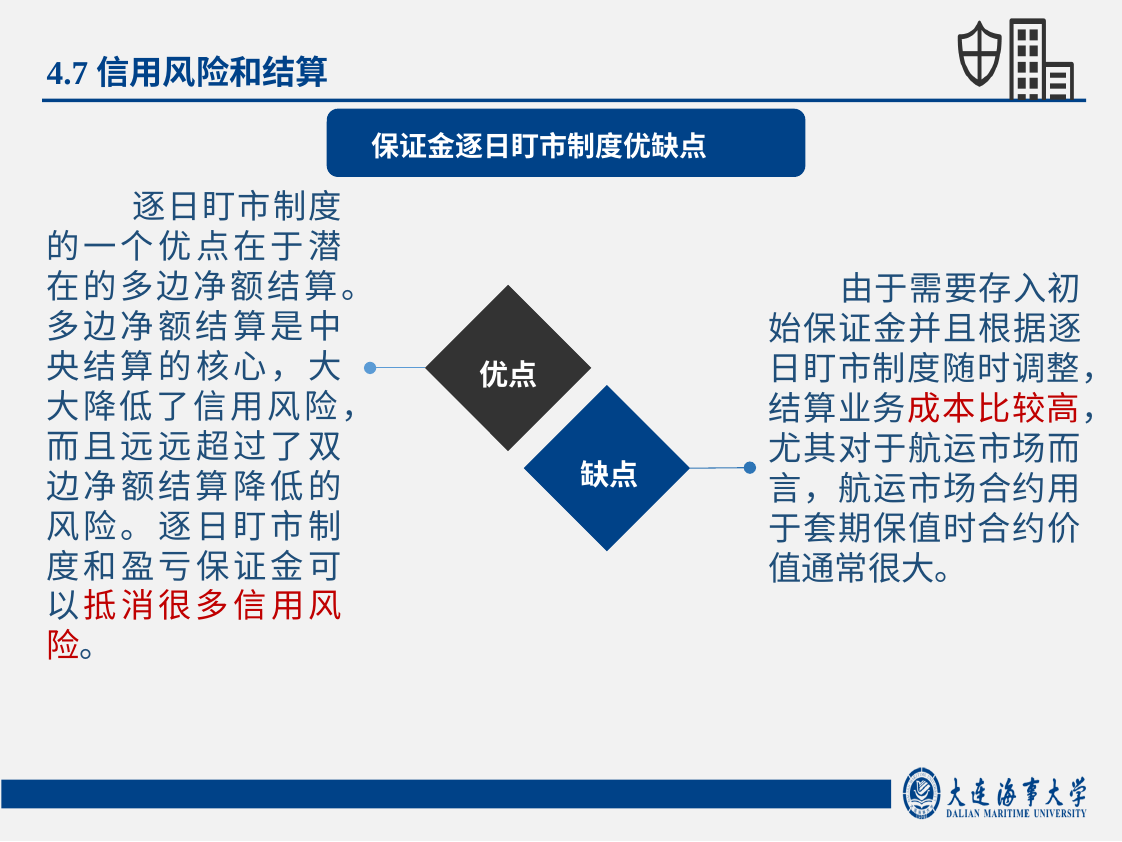

4.7信用风险和结算

保证金逐日盯市制度优缺点
        逐日盯市制度的一个优点在于潜在的多边净额结算。多边净额结算是中央结算的核心，大大降低了信用风险，而且远远超过了双边净额结算降低的风险。逐日盯市制度和盈亏保证金可以抵消很多信用风险。
       由于需要存入初始保证金并且根据逐日盯市制度随时调整，结算业务成本比较高，尤其对于航运市场而言，航运市场合约用于套期保值时合约价值通常很大。

优点

缺点